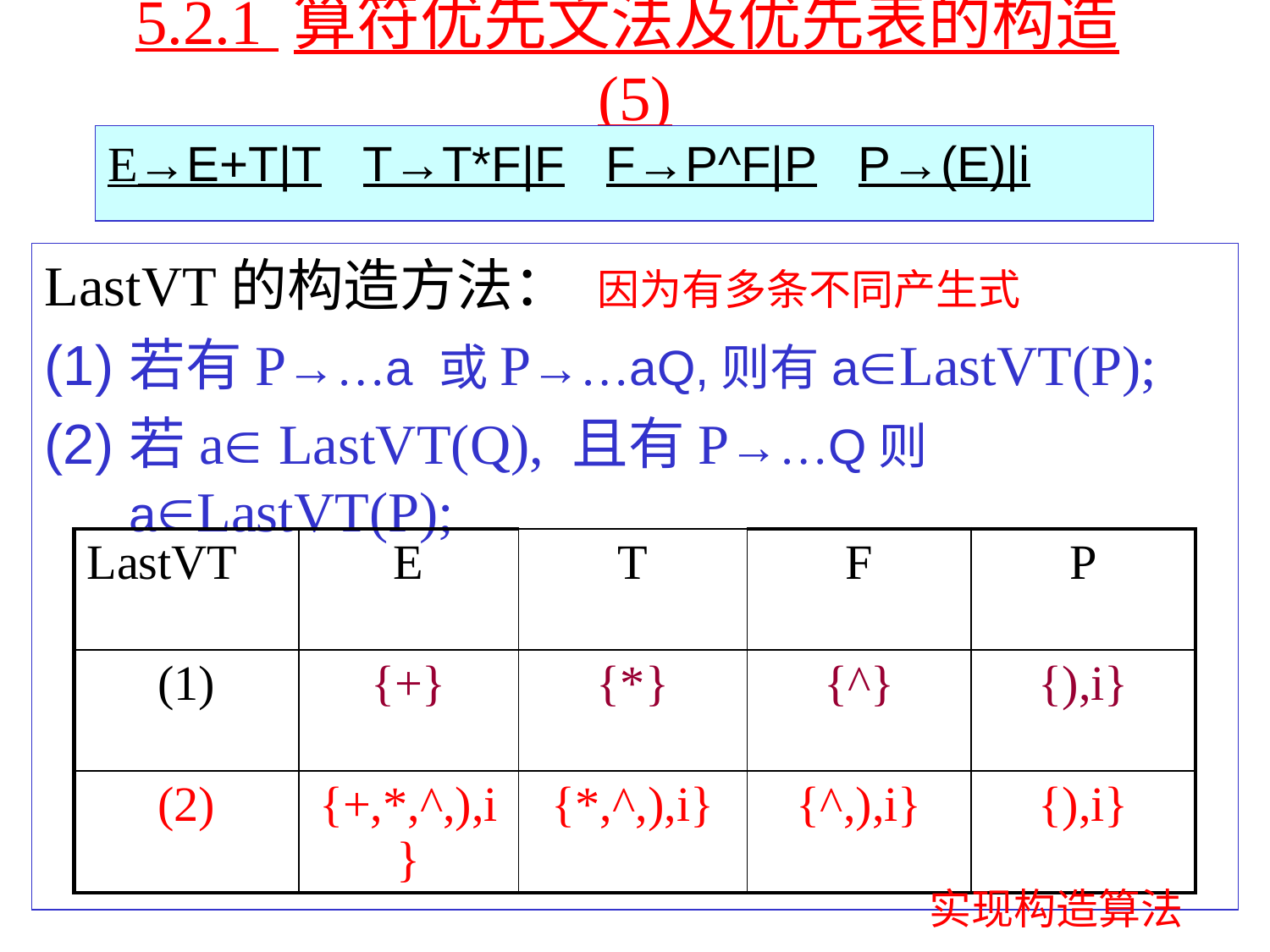

# 5.2.1 算符优先文法及优先表的构造(5)
E→E+T|T   T→T*F|F   F→P^F|P   P→(E)|i
LastVT的构造方法：
若有P→…a 或P→…aQ,则有a∈LastVT(P);
若a∈ LastVT(Q), 且有P→…Q则a∈LastVT(P);

因为有多条不同产生式
| LastVT | E | T | F | P |
| --- | --- | --- | --- | --- |
| (1) | {+} | {\*} | {^} | {),i} |
| (2) | {+,\*,^,),i} | {\*,^,),i} | {^,),i} | {),i} |
实现构造算法